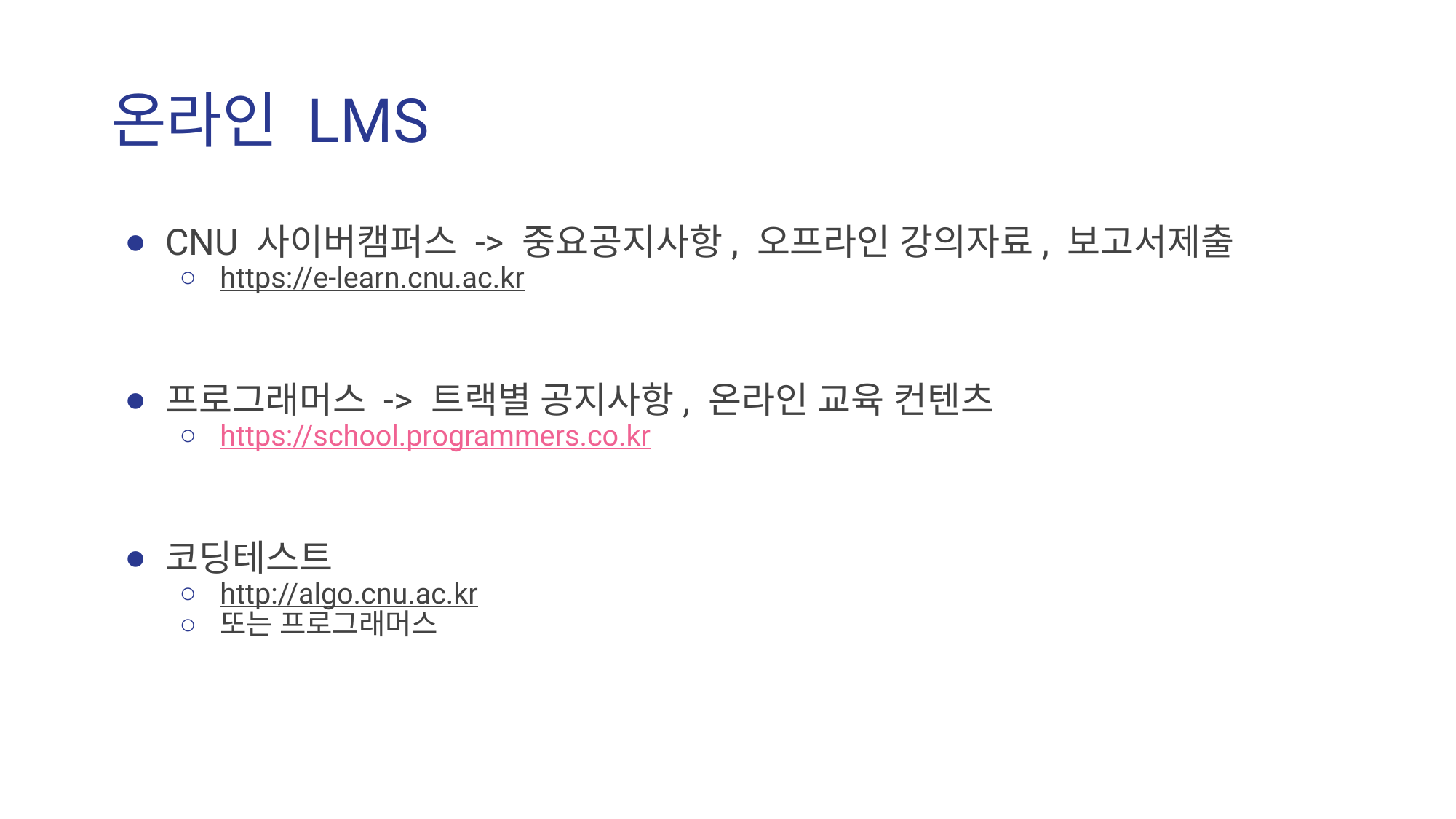

# 온라인 LMS
CNU 사이버캠퍼스 -> 중요공지사항, 오프라인 강의자료, 보고서제출
https://e-learn.cnu.ac.kr

프로그래머스 -> 트랙별 공지사항, 온라인 교육 컨텐츠
https://school.programmers.co.kr

코딩테스트
http://algo.cnu.ac.kr
또는 프로그래머스

15